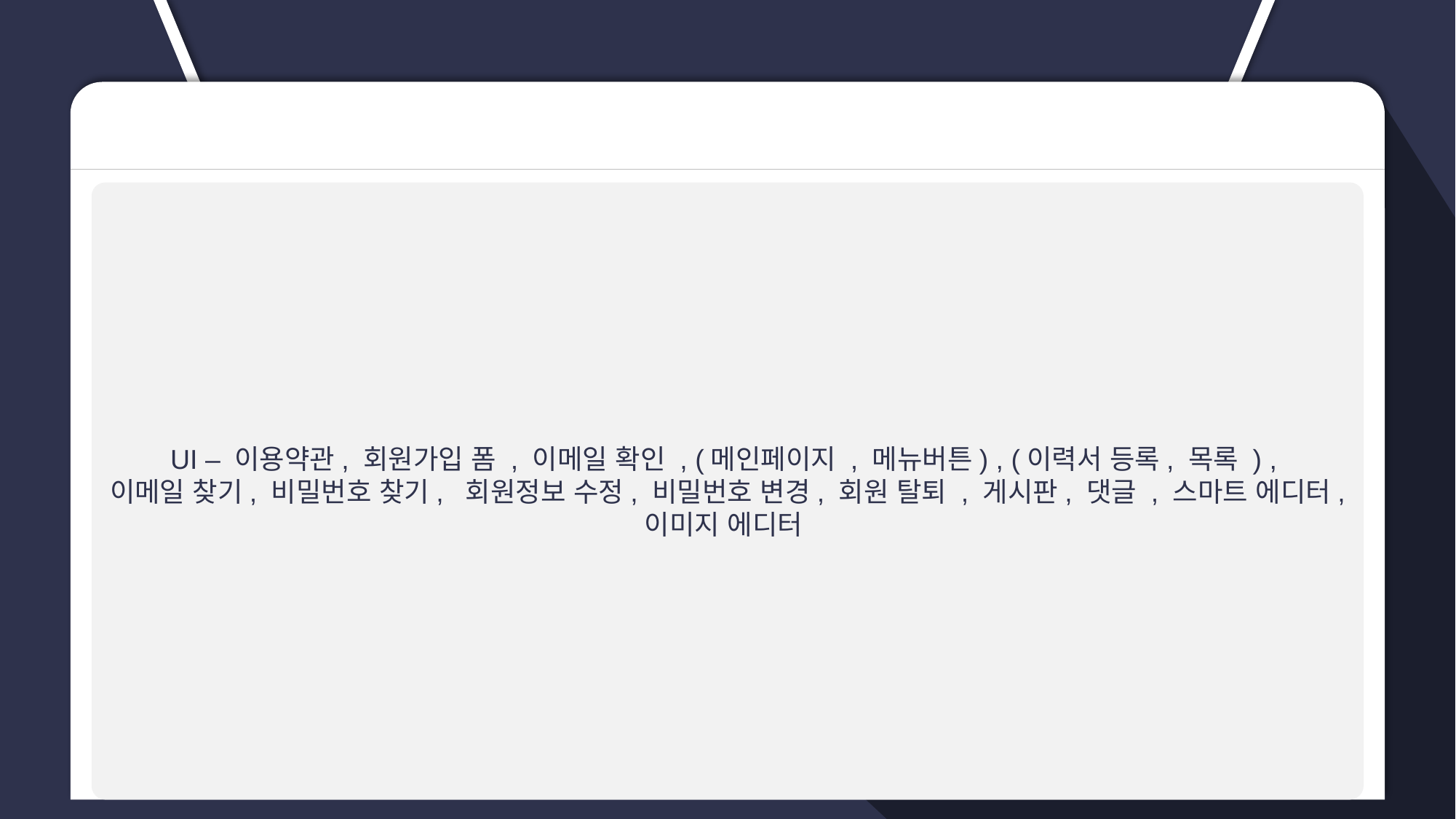

UI – 이용약관, 회원가입 폼 , 이메일 확인 , (메인페이지 , 메뉴버튼) , (이력서 등록, 목록 ) ,
이메일 찾기, 비밀번호 찾기,  회원정보 수정, 비밀번호 변경, 회원 탈퇴 , 게시판, 댓글 , 스마트 에디터, 이미지 에디터